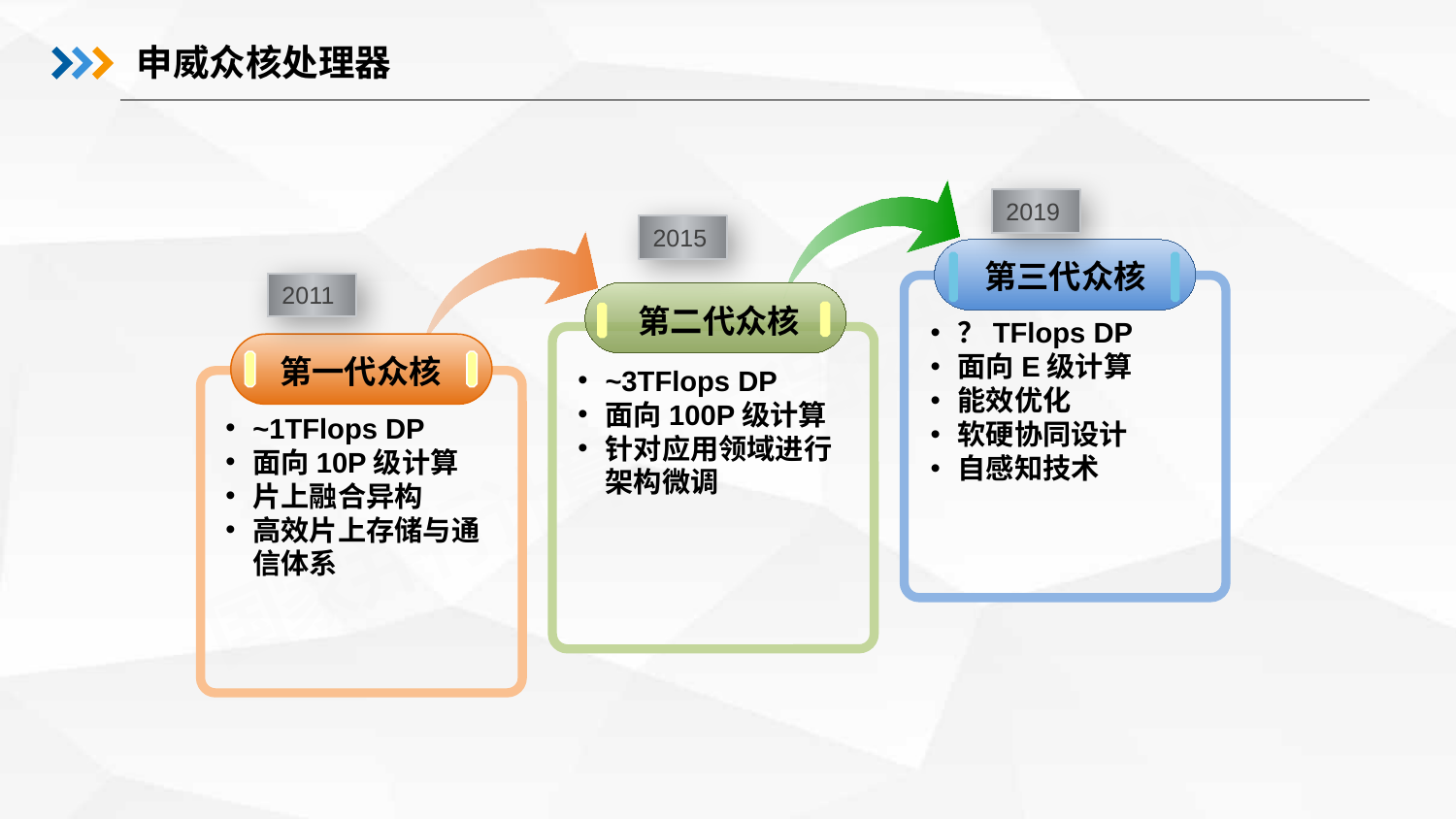

申威众核处理器

第三代众核

第二代众核

？TFlops DP
面向E级计算
能效优化
软硬协同设计
自感知技术

第一代众核

~3TFlops DP
面向100P级计算
针对应用领域进行架构微调

~1TFlops DP
面向10P级计算
片上融合异构
高效片上存储与通信体系
2019
2015
2011